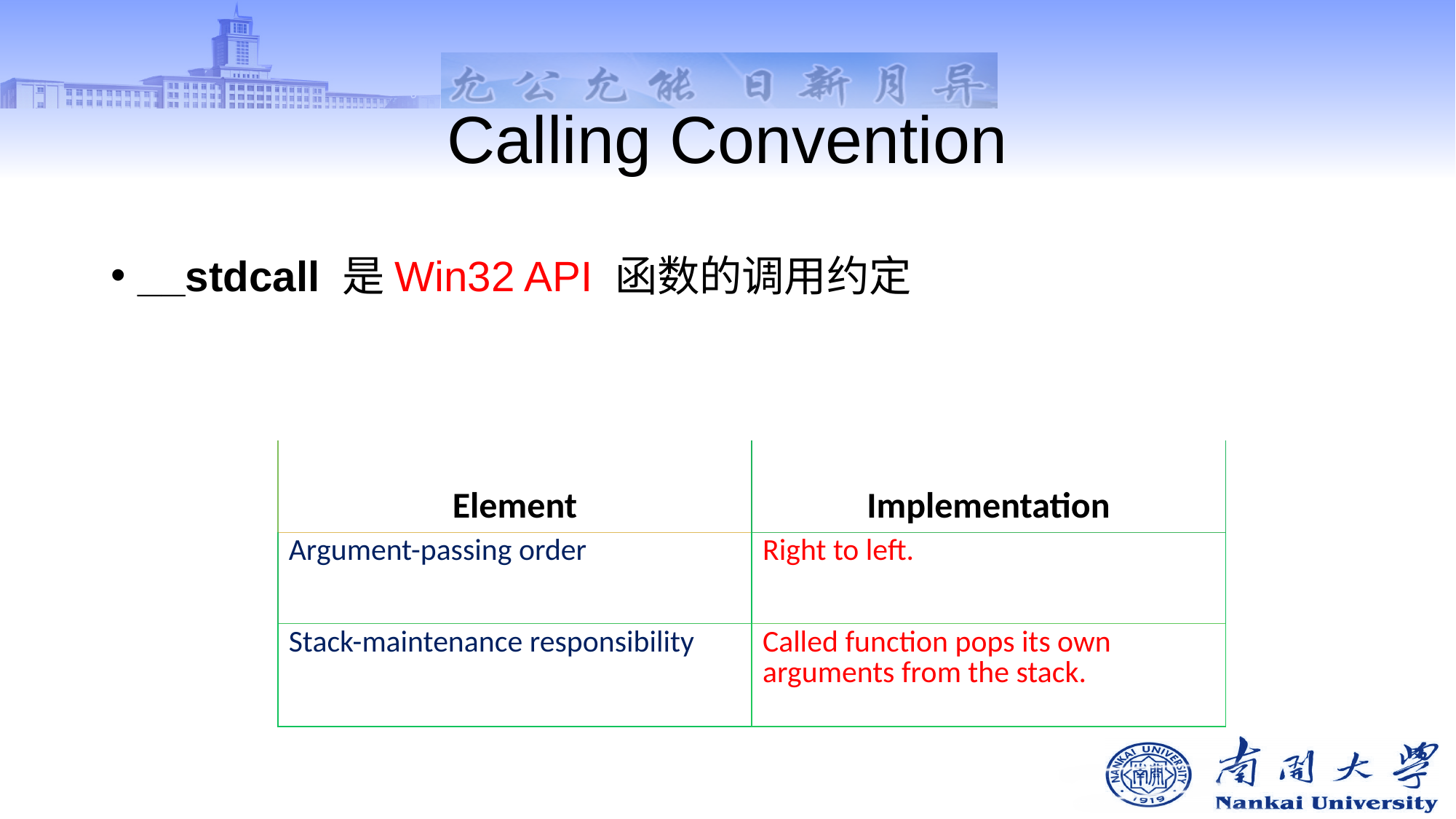

# Calling Convention
__stdcall 是Win32 API 函数的调用约定

| Element | Implementation |
| --- | --- |
| Argument-passing order | Right to left. |
| Stack-maintenance responsibility | Called function pops its own arguments from the stack. |